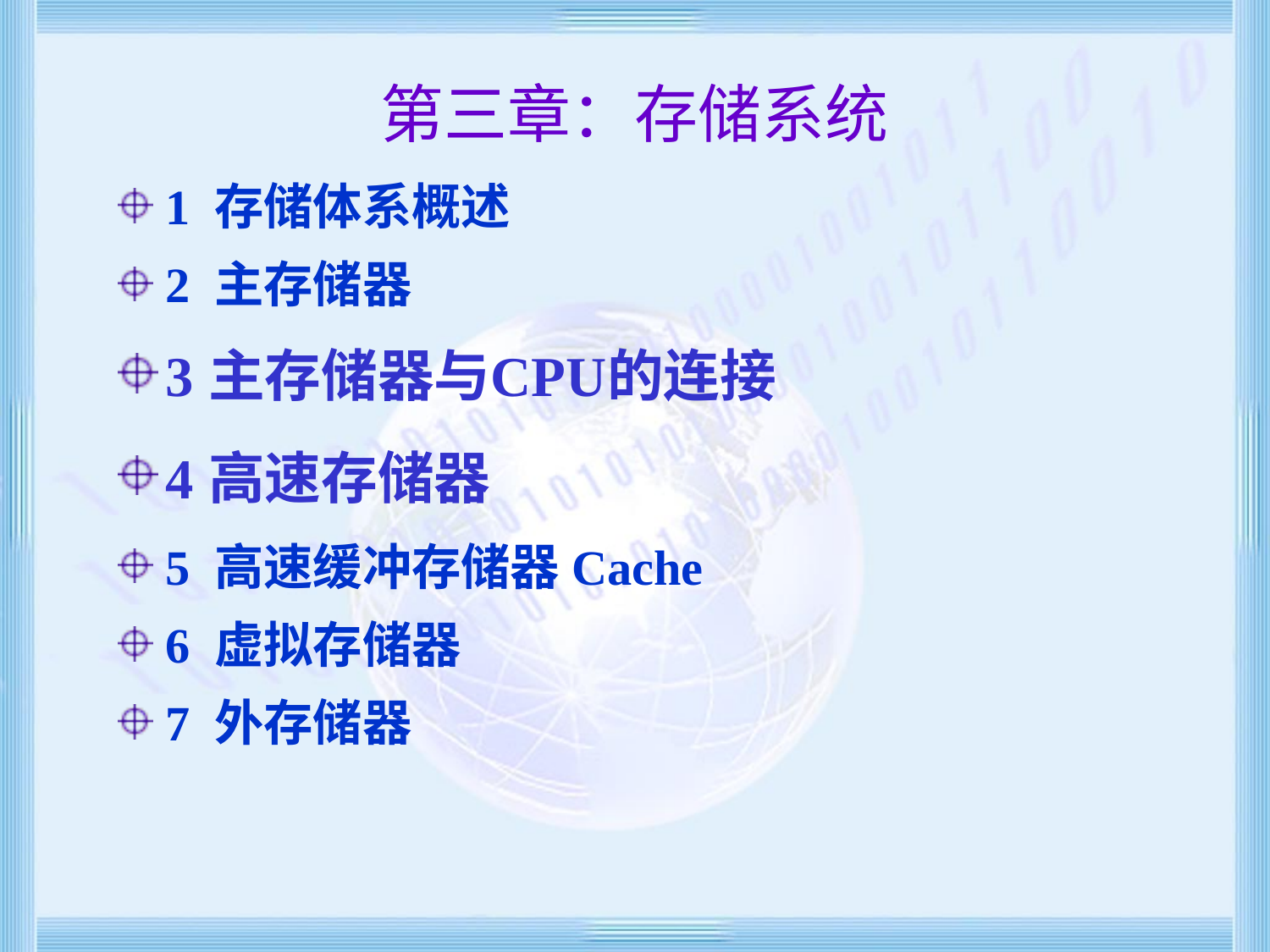

# 第三章：存储系统
1 存储体系概述
2 主存储器
3 主存储器与CPU的连接
4 高速存储器
5 高速缓冲存储器Cache
6 虚拟存储器
7 外存储器

79